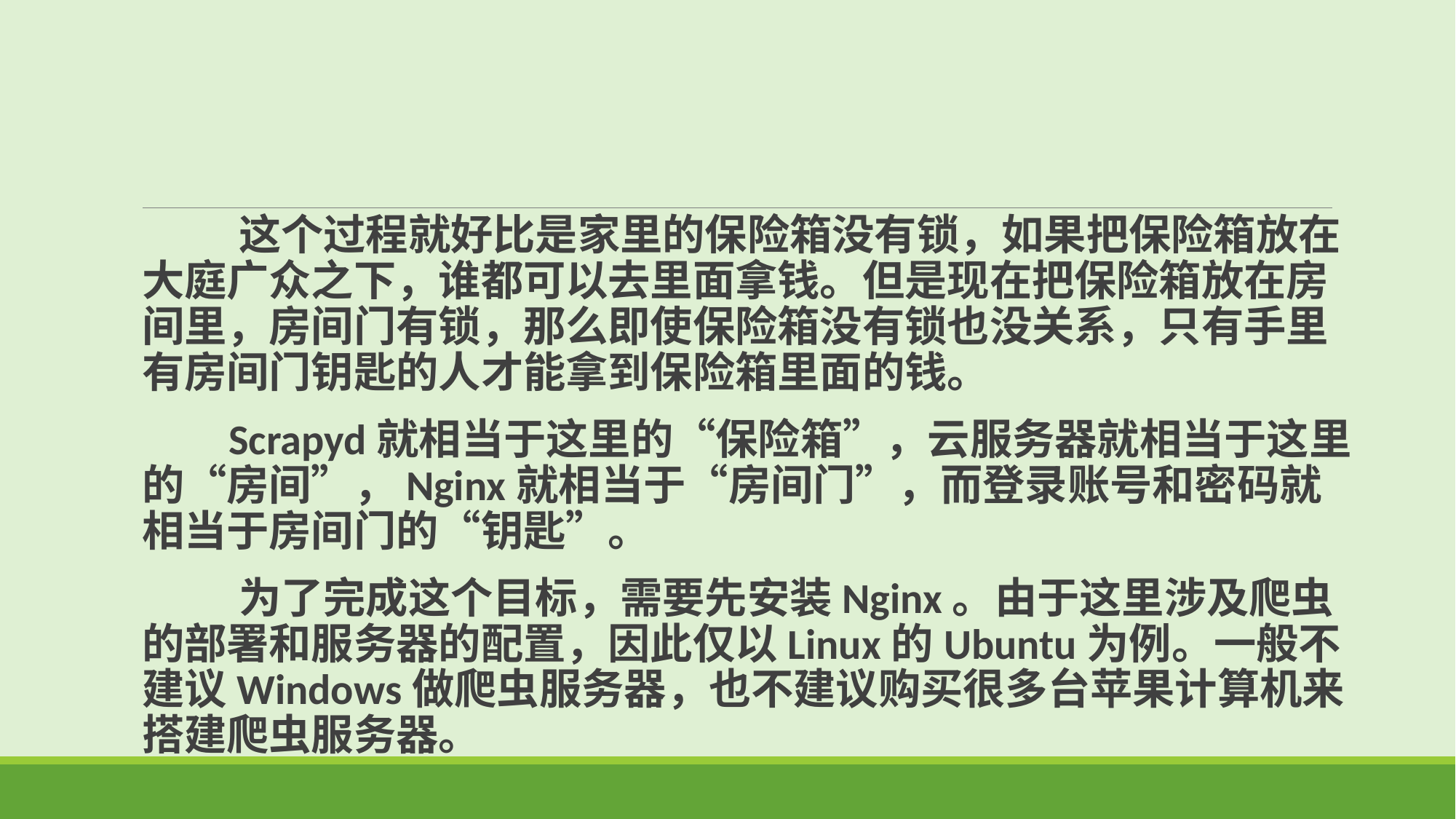

这个过程就好比是家里的保险箱没有锁，如果把保险箱放在大庭广众之下，谁都可以去里面拿钱。但是现在把保险箱放在房间里，房间门有锁，那么即使保险箱没有锁也没关系，只有手里有房间门钥匙的人才能拿到保险箱里面的钱。
         Scrapyd就相当于这里的“保险箱”，云服务器就相当于这里的“房间”，Nginx就相当于“房间门”，而登录账号和密码就相当于房间门的“钥匙”。
         为了完成这个目标，需要先安装Nginx。由于这里涉及爬虫的部署和服务器的配置，因此仅以Linux的Ubuntu为例。一般不建议Windows做爬虫服务器，也不建议购买很多台苹果计算机来搭建爬虫服务器。